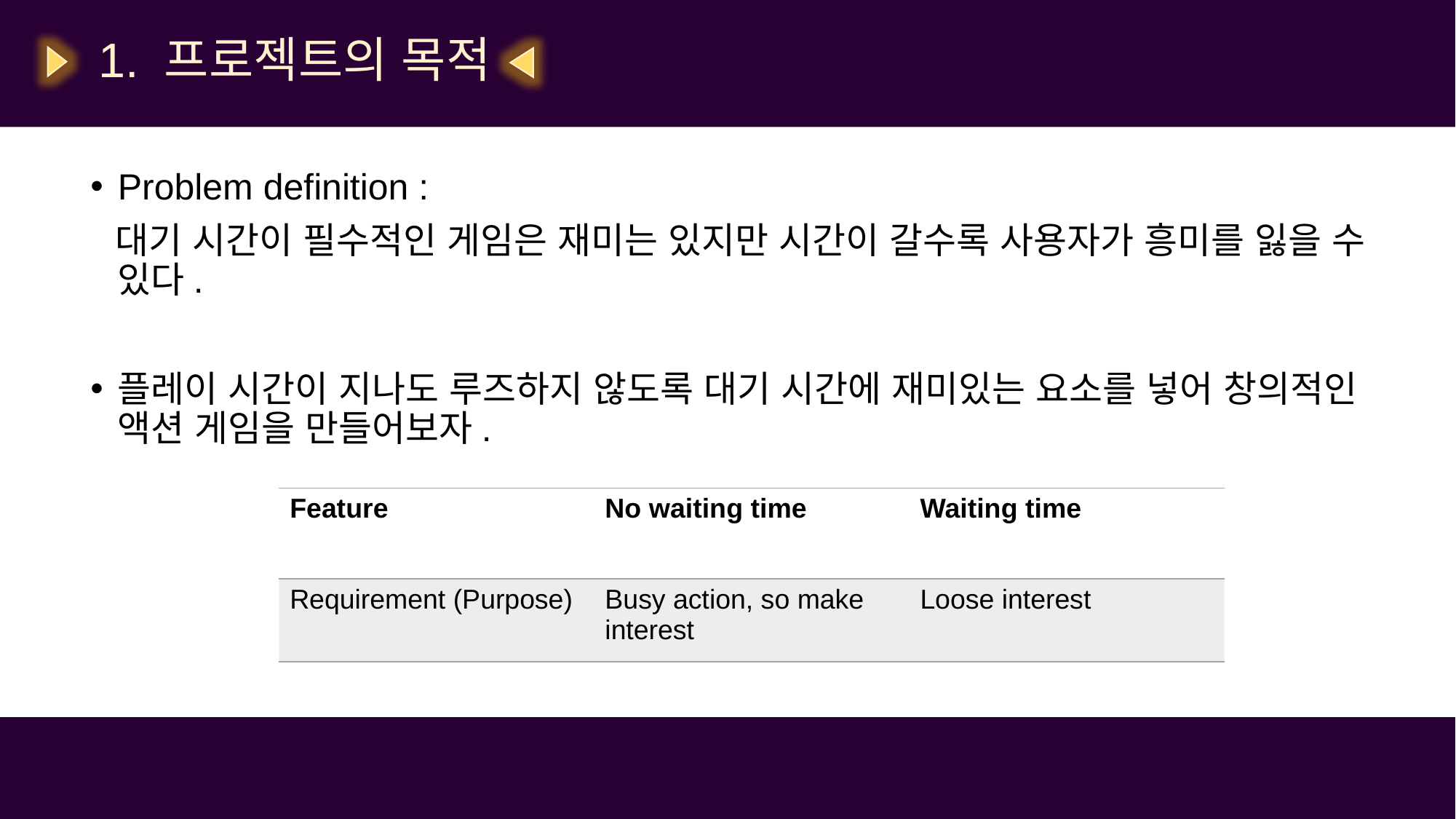

1. 프로젝트의 목적

Problem definition :
  대기 시간이 필수적인 게임은 재미는 있지만 시간이 갈수록 사용자가 흥미를 잃을 수 있다.

플레이 시간이 지나도 루즈하지 않도록 대기 시간에 재미있는 요소를 넣어 창의적인 액션 게임을 만들어보자.

| Feature | No waiting time | Waiting time |
| --- | --- | --- |
| Requirement (Purpose) | Busy action, so make interest | Loose interest |